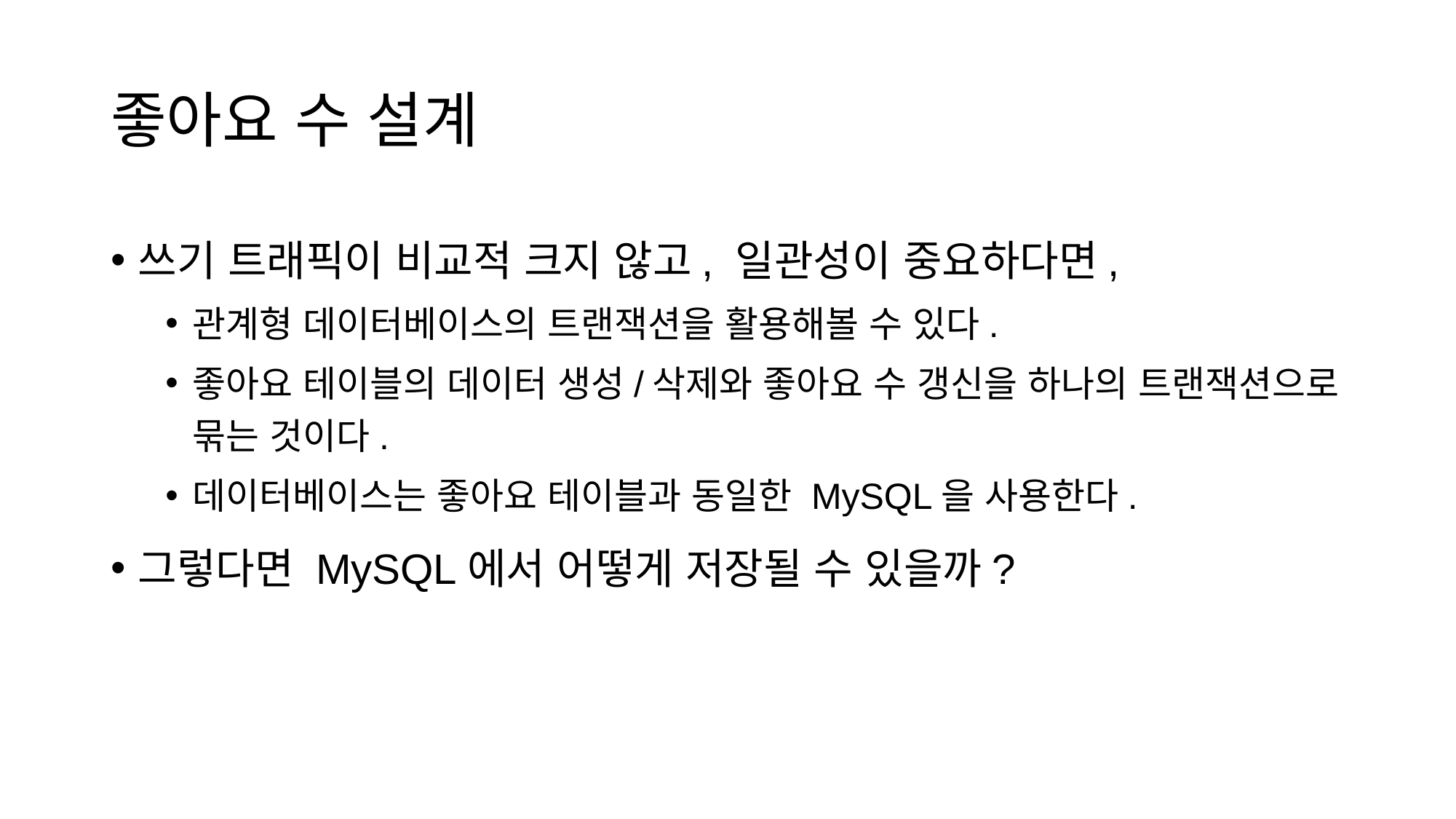

# 좋아요 수 설계
쓰기 트래픽이 비교적 크지 않고, 일관성이 중요하다면,
관계형 데이터베이스의 트랜잭션을 활용해볼 수 있다.
좋아요 테이블의 데이터 생성/삭제와 좋아요 수 갱신을 하나의 트랜잭션으로 묶는 것이다.
데이터베이스는 좋아요 테이블과 동일한 MySQL을 사용한다.
그렇다면 MySQL에서 어떻게 저장될 수 있을까?